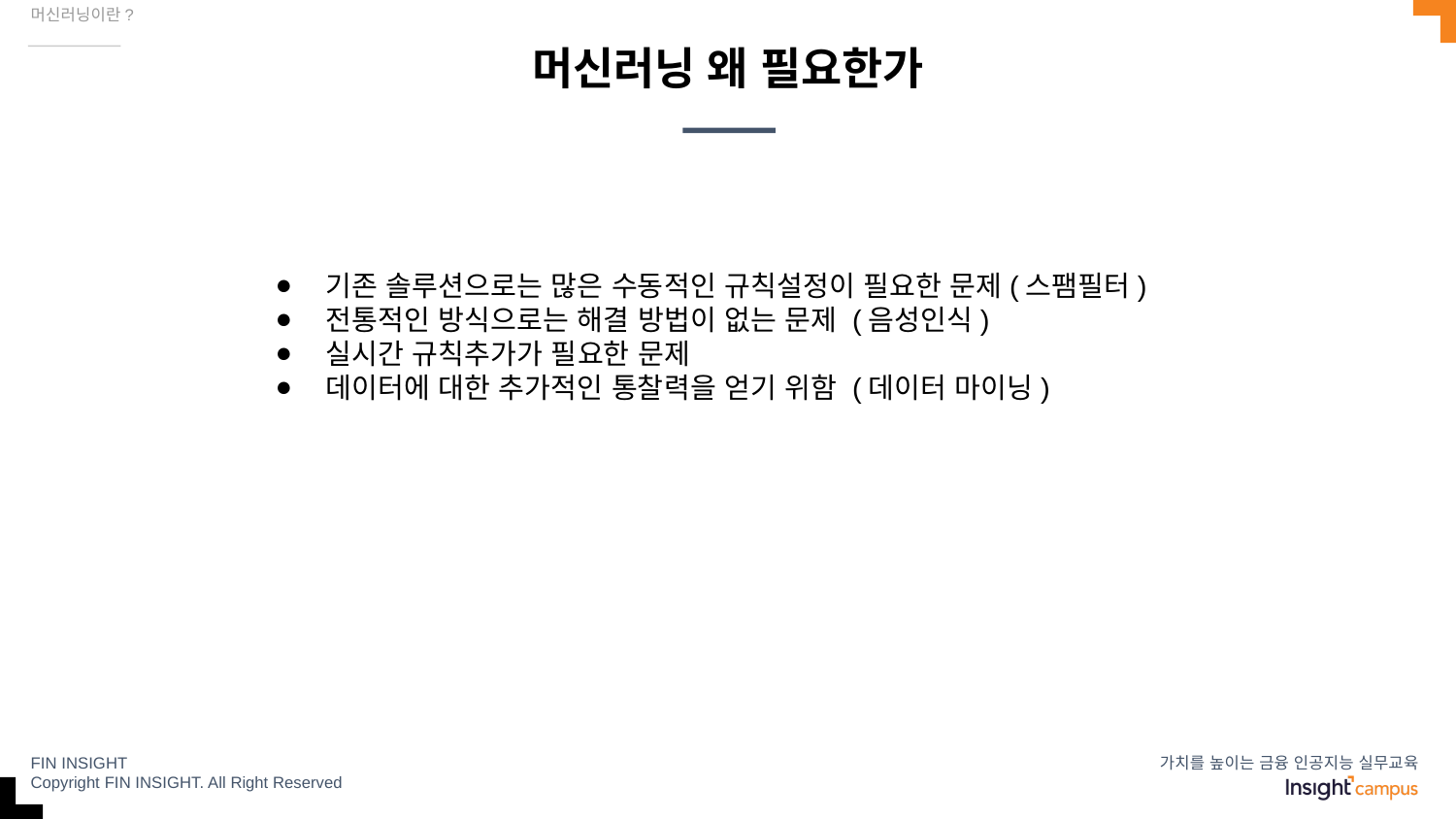

머신러닝이란?
# 머신러닝 왜 필요한가
기존 솔루션으로는 많은 수동적인 규칙설정이 필요한 문제(스팸필터)
전통적인 방식으로는 해결 방법이 없는 문제 (음성인식)
실시간 규칙추가가 필요한 문제
데이터에 대한 추가적인 통찰력을 얻기 위함 (데이터 마이닝)